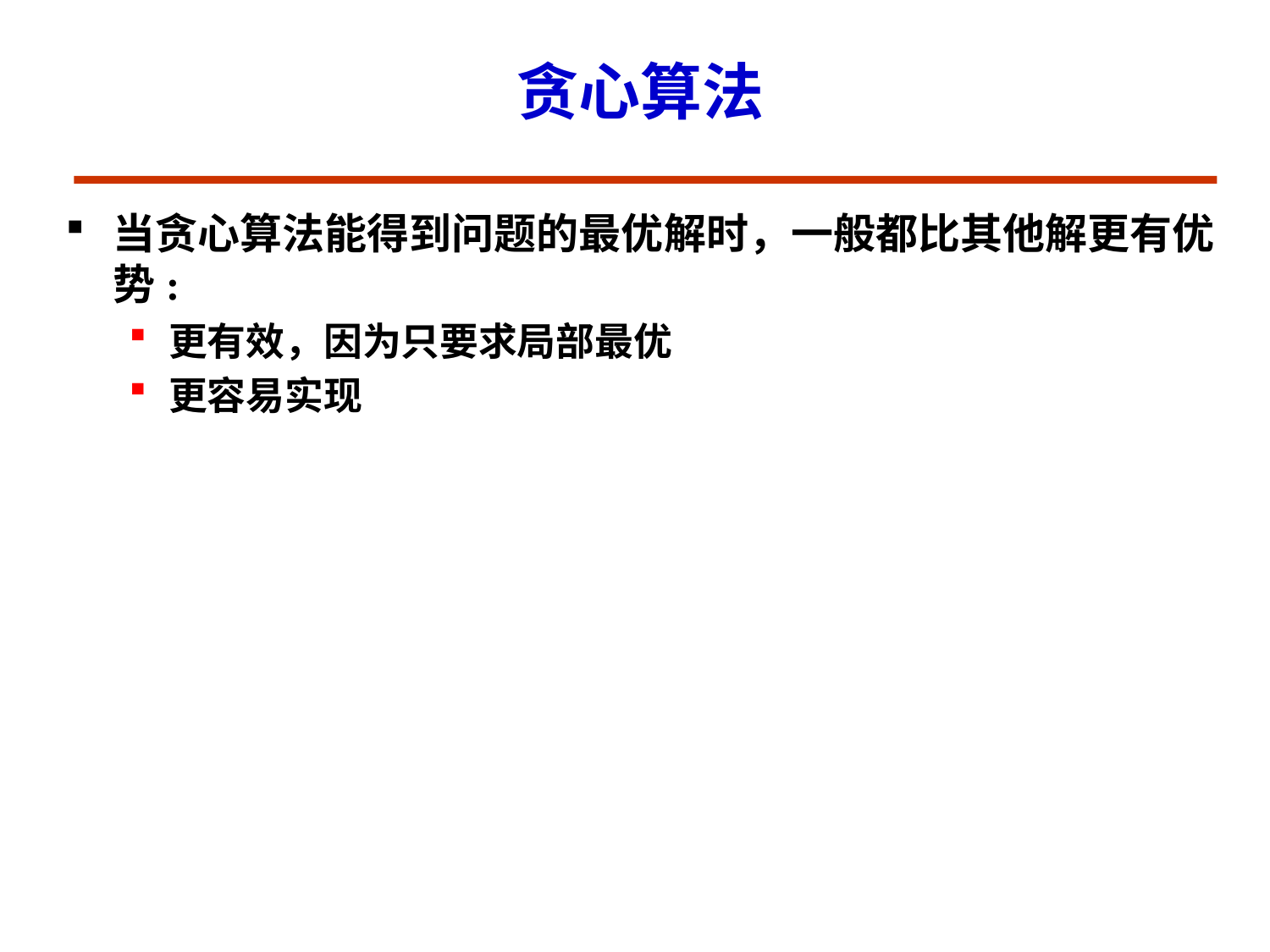

# 贪心算法
当贪心算法能得到问题的最优解时，一般都比其他解更有优势:
更有效，因为只要求局部最优
更容易实现